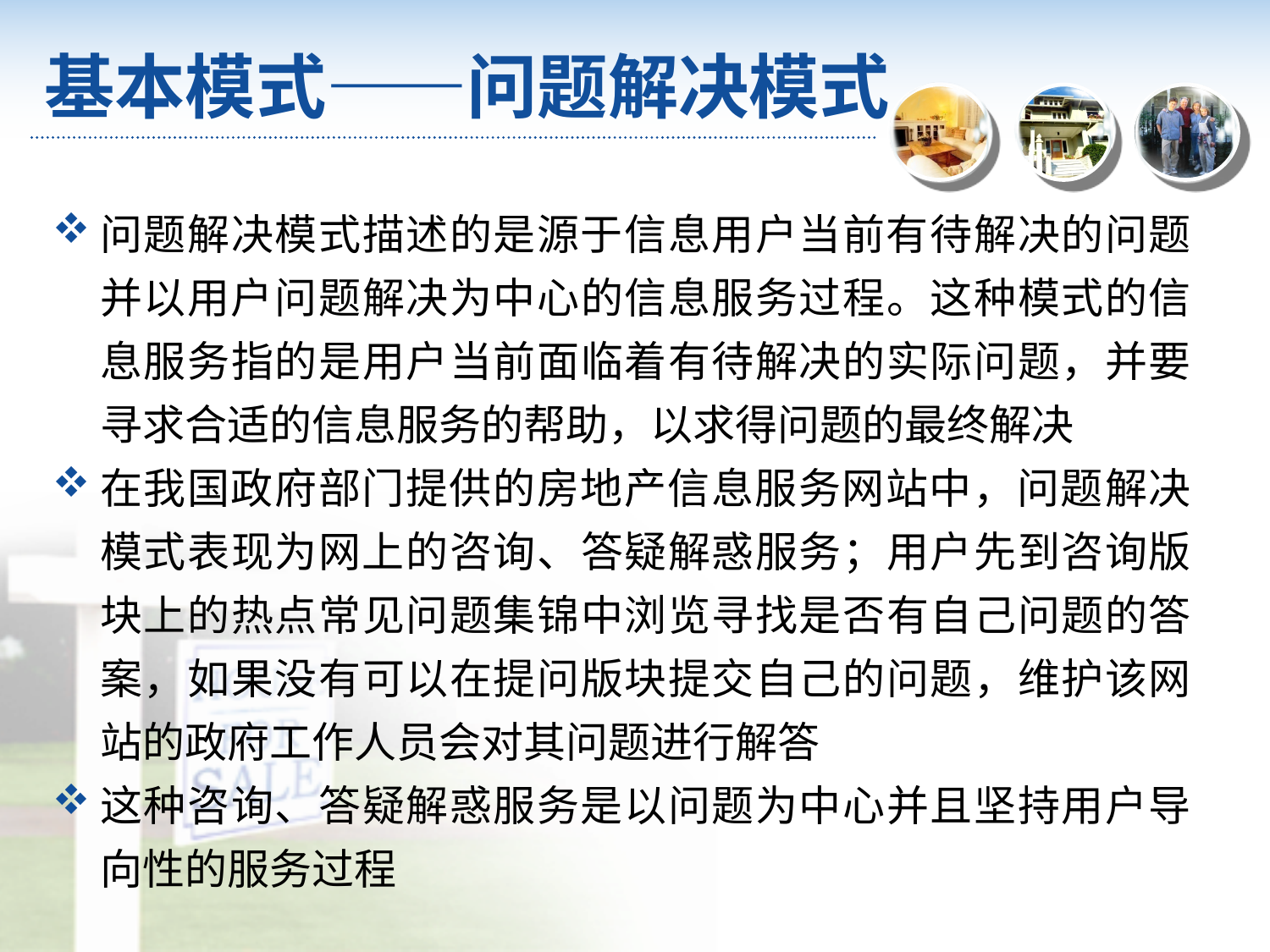

# 基本模式——问题解决模式
问题解决模式描述的是源于信息用户当前有待解决的问题并以用户问题解决为中心的信息服务过程。这种模式的信息服务指的是用户当前面临着有待解决的实际问题，并要寻求合适的信息服务的帮助，以求得问题的最终解决
在我国政府部门提供的房地产信息服务网站中，问题解决模式表现为网上的咨询、答疑解惑服务；用户先到咨询版块上的热点常见问题集锦中浏览寻找是否有自己问题的答案，如果没有可以在提问版块提交自己的问题，维护该网站的政府工作人员会对其问题进行解答
这种咨询、答疑解惑服务是以问题为中心并且坚持用户导向性的服务过程